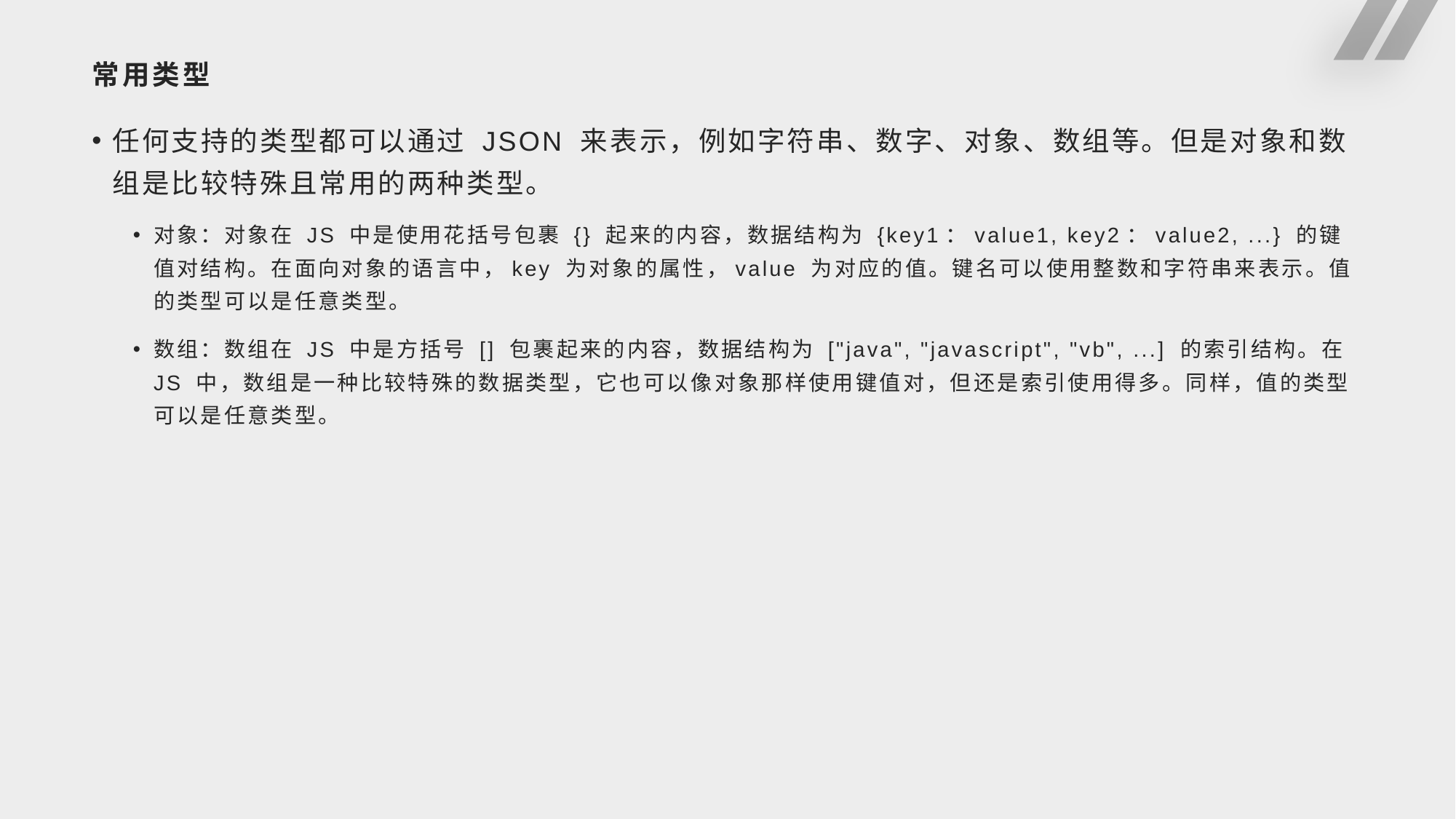

# 常用类型
任何支持的类型都可以通过 JSON 来表示，例如字符串、数字、对象、数组等。但是对象和数组是比较特殊且常用的两种类型。
对象：对象在 JS 中是使用花括号包裹 {} 起来的内容，数据结构为 {key1：value1, key2：value2, ...} 的键值对结构。在面向对象的语言中，key 为对象的属性，value 为对应的值。键名可以使用整数和字符串来表示。值的类型可以是任意类型。
数组：数组在 JS 中是方括号 [] 包裹起来的内容，数据结构为 ["java", "javascript", "vb", ...] 的索引结构。在 JS 中，数组是一种比较特殊的数据类型，它也可以像对象那样使用键值对，但还是索引使用得多。同样，值的类型可以是任意类型。